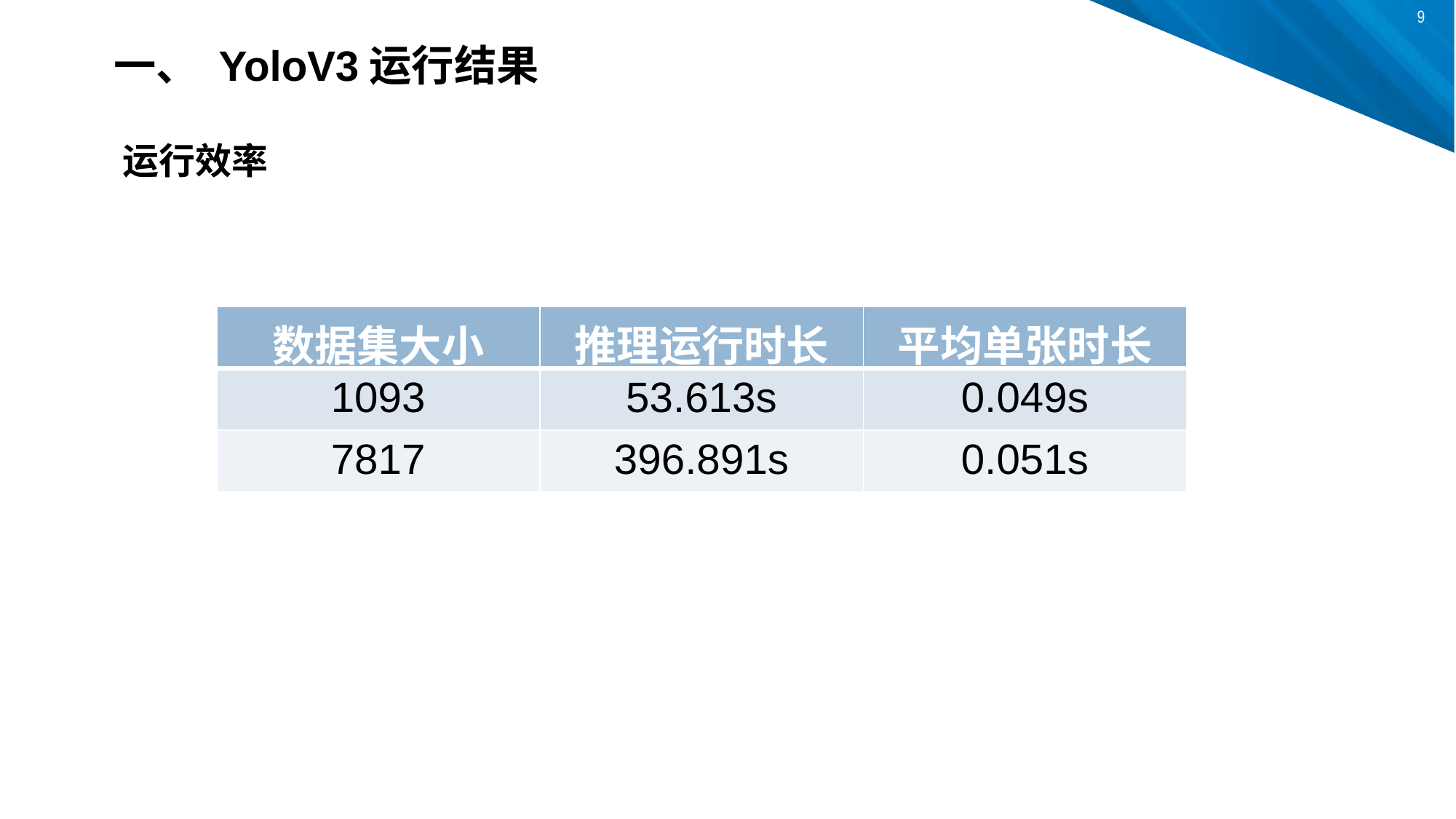

一、 YoloV3运行结果
运行效率
| 数据集大小 | 推理运行时长 | 平均单张时长 |
| --- | --- | --- |
| 1093 | 53.613s | 0.049s |
| 7817 | 396.891s | 0.051s |